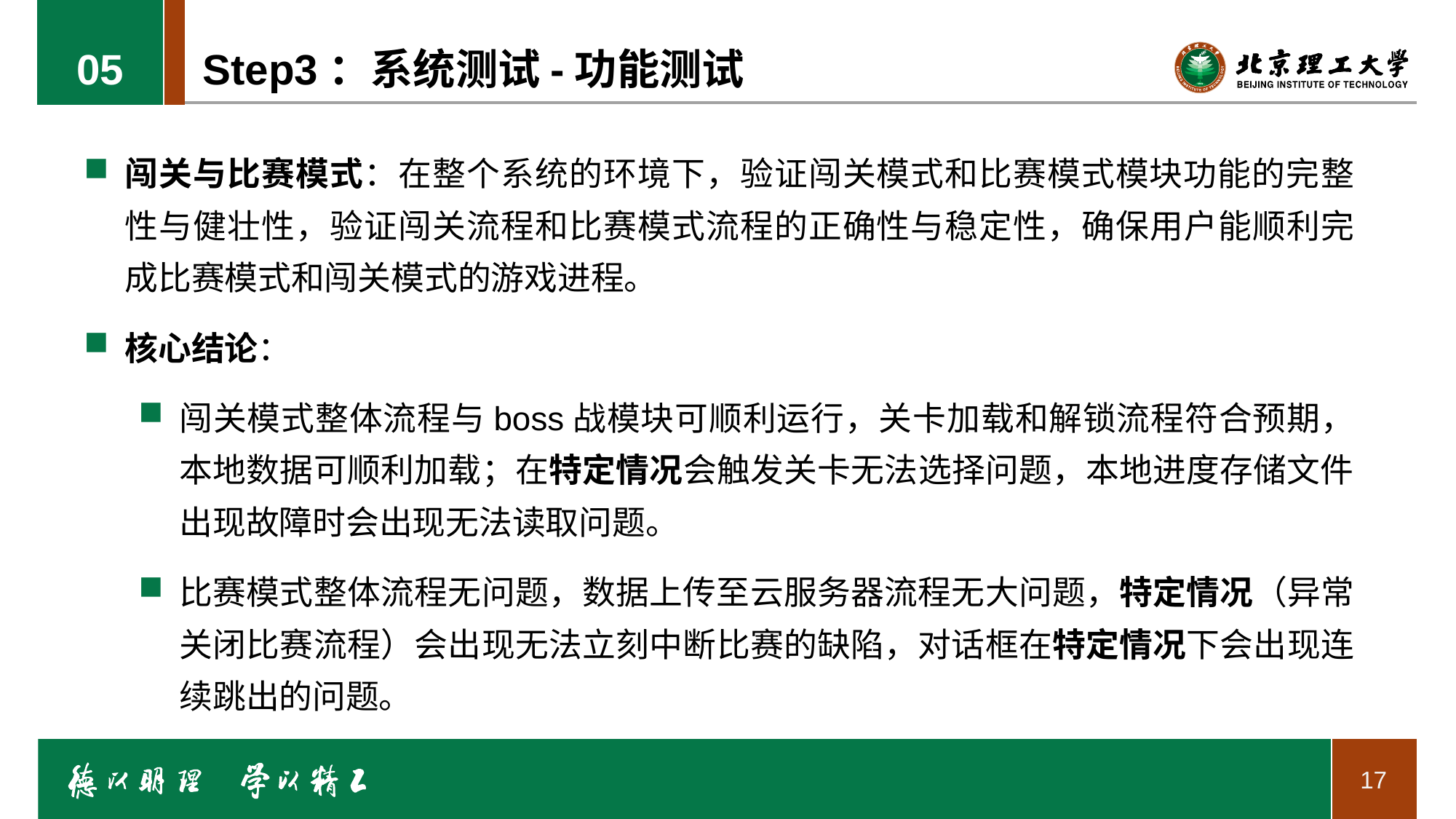

05
# Step3：系统测试-功能测试
闯关与比赛模式：在整个系统的环境下，验证闯关模式和比赛模式模块功能的完整性与健壮性，验证闯关流程和比赛模式流程的正确性与稳定性，确保用户能顺利完成比赛模式和闯关模式的游戏进程。
核心结论：
闯关模式整体流程与boss战模块可顺利运行，关卡加载和解锁流程符合预期，本地数据可顺利加载；在特定情况会触发关卡无法选择问题，本地进度存储文件出现故障时会出现无法读取问题。
比赛模式整体流程无问题，数据上传至云服务器流程无大问题，特定情况（异常关闭比赛流程）会出现无法立刻中断比赛的缺陷，对话框在特定情况下会出现连续跳出的问题。